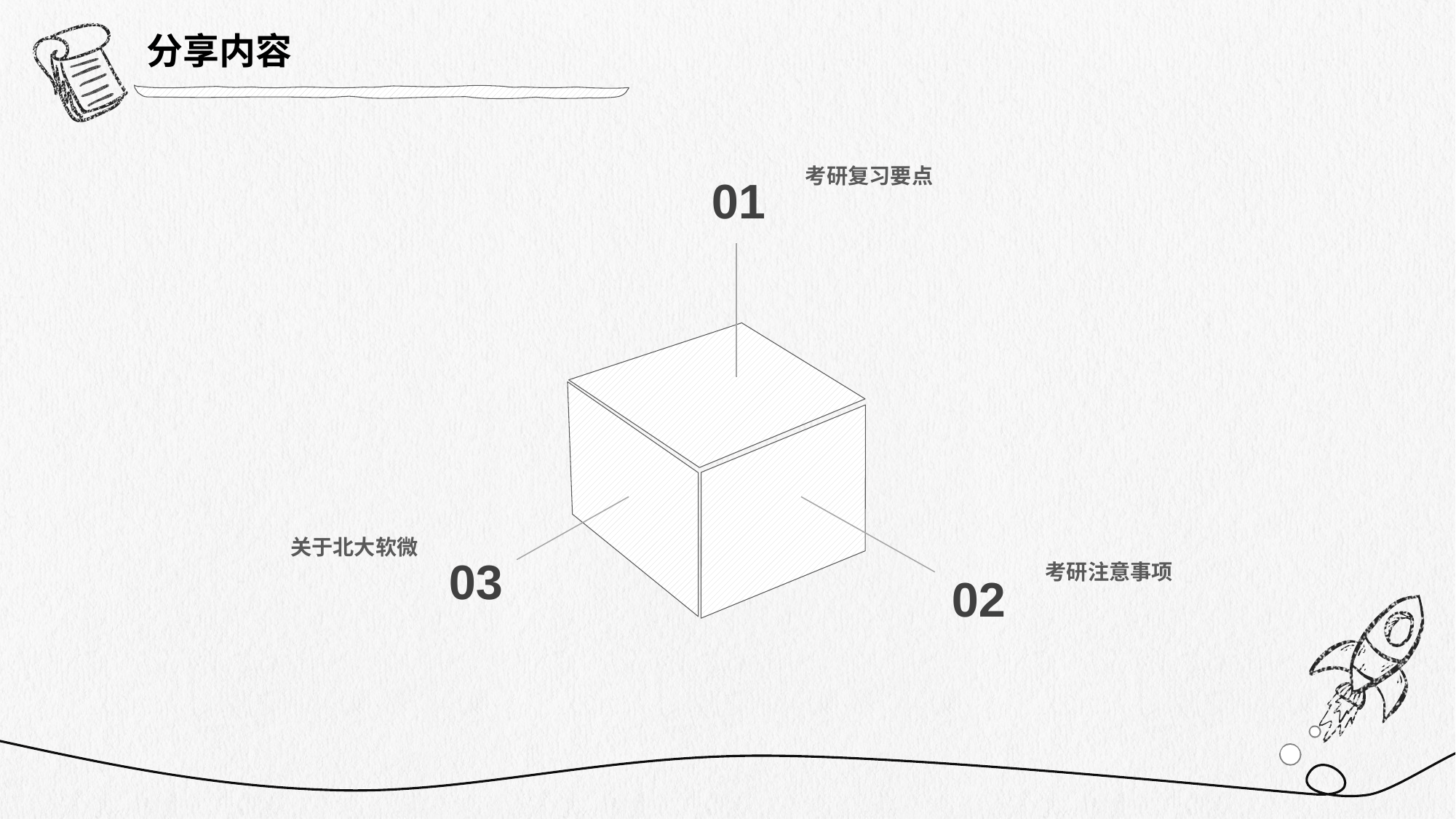

分享内容

考研复习要点

01

关于北大软微

03

考研注意事项

02